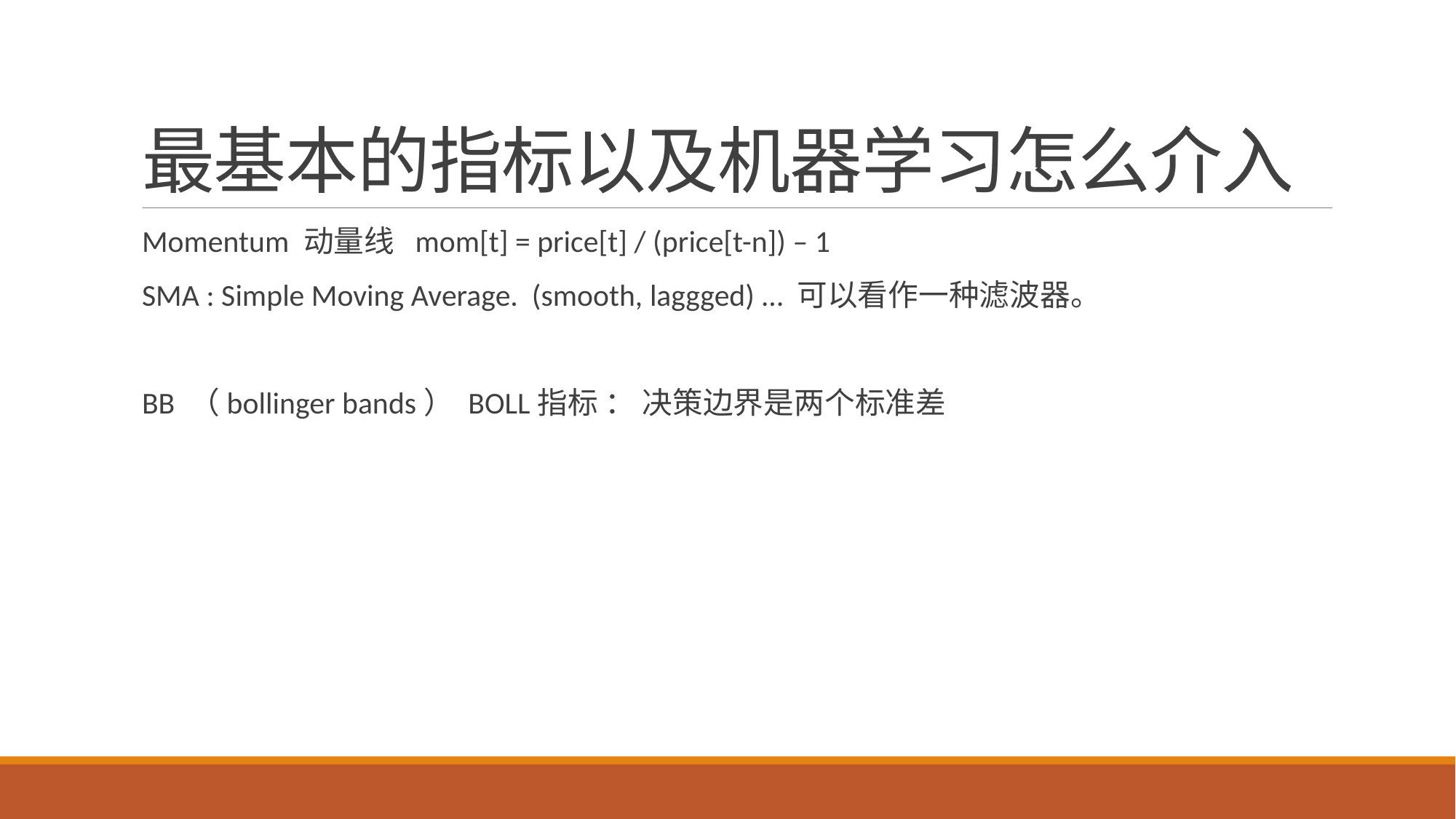

# 最基本的指标以及机器学习怎么介入
Momentum 动量线  mom[t] = price[t] / (price[t-n]) – 1
SMA : Simple Moving Average.  (smooth, laggged) … 可以看作一种滤波器。

BB （bollinger bands） BOLL指标 ： 决策边界是两个标准差